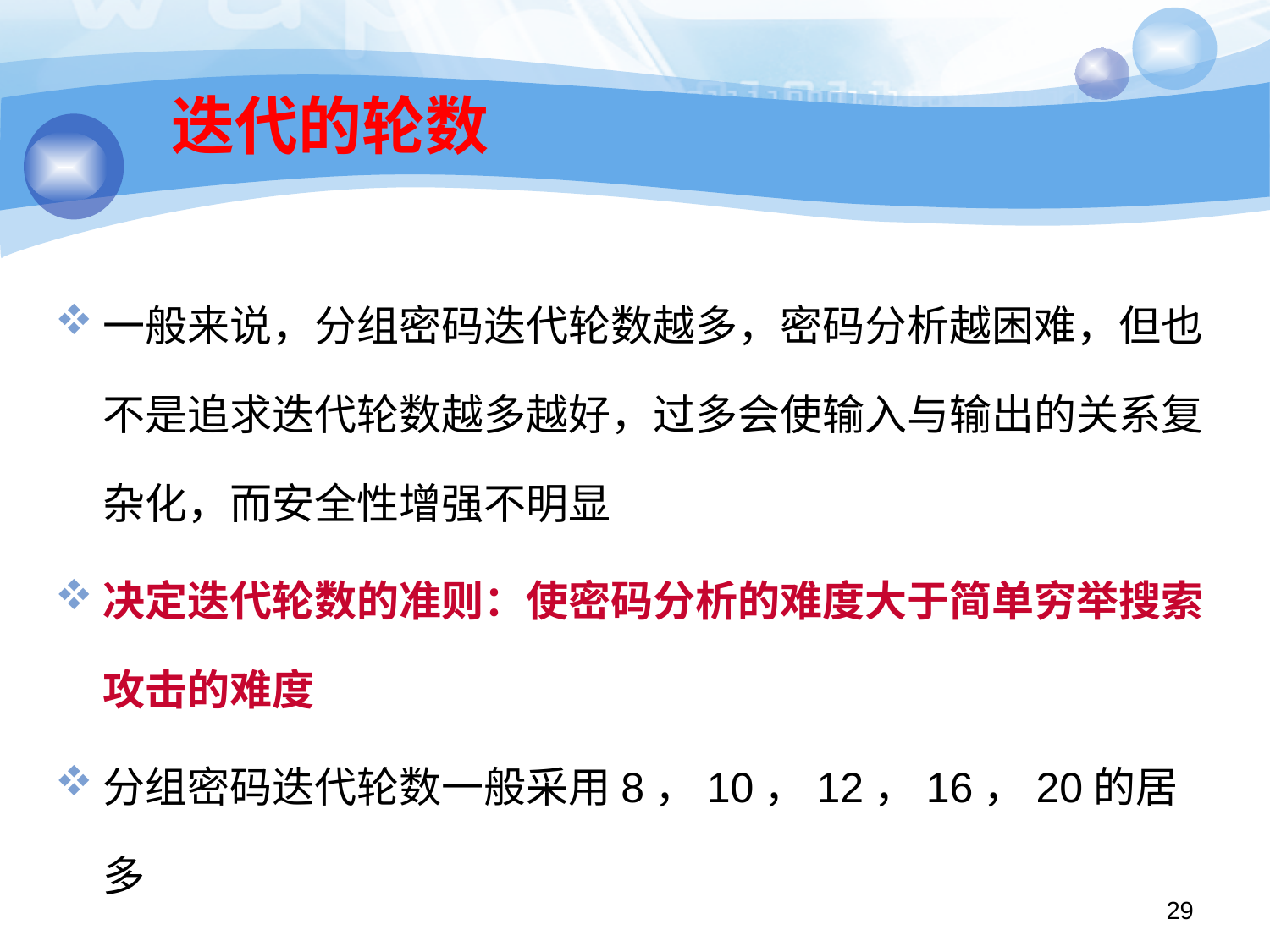

# 迭代的轮数
一般来说，分组密码迭代轮数越多，密码分析越困难，但也不是追求迭代轮数越多越好，过多会使输入与输出的关系复杂化，而安全性增强不明显
决定迭代轮数的准则：使密码分析的难度大于简单穷举搜索攻击的难度
分组密码迭代轮数一般采用8，10，12，16，20的居多
29